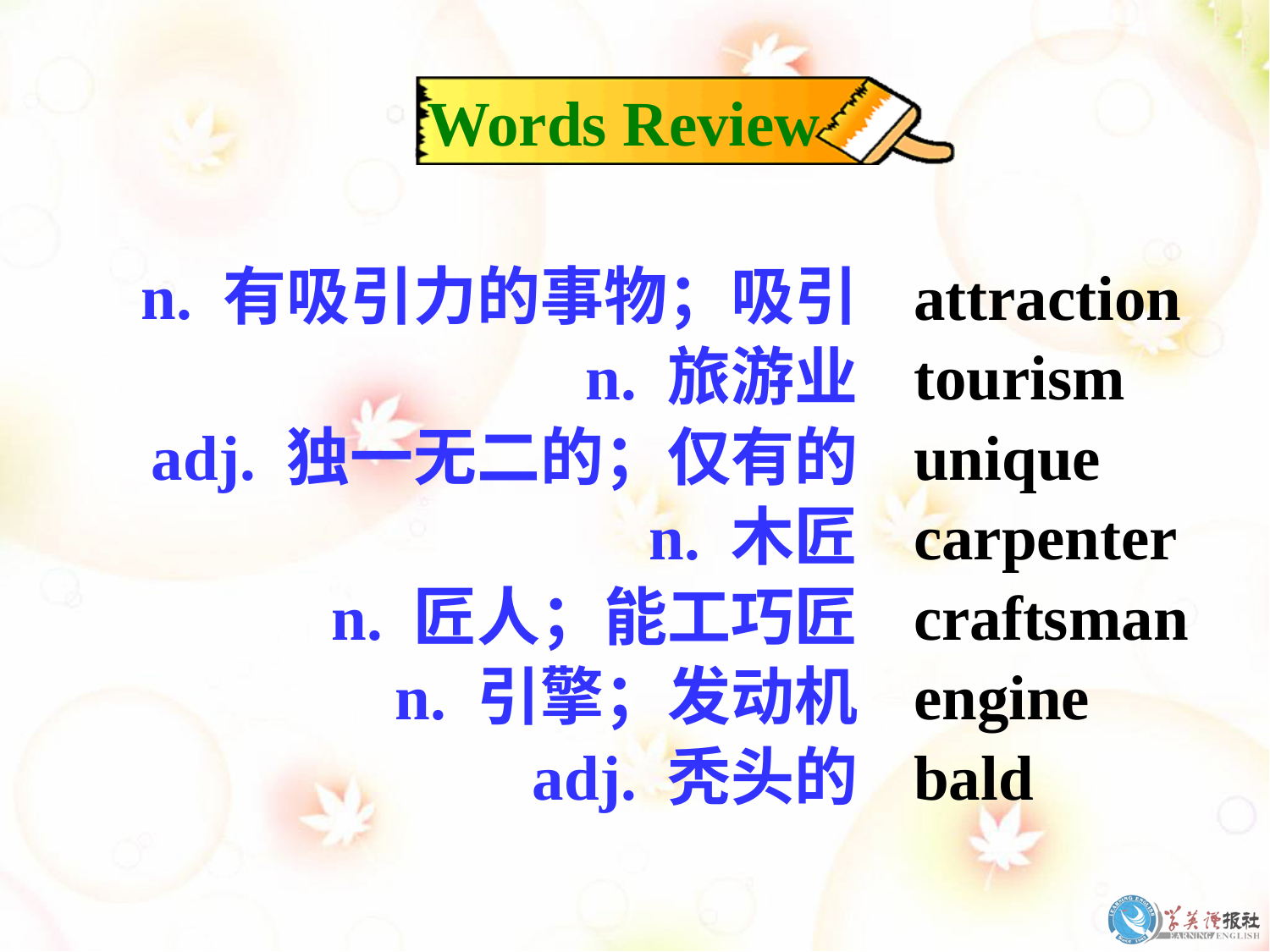

Words Review
attraction
tourism
unique
carpenter
craftsman
engine
bald
n. 有吸引力的事物；吸引
n. 旅游业
adj. 独一无二的；仅有的
n. 木匠
n. 匠人；能工巧匠
n. 引擎；发动机
adj. 秃头的